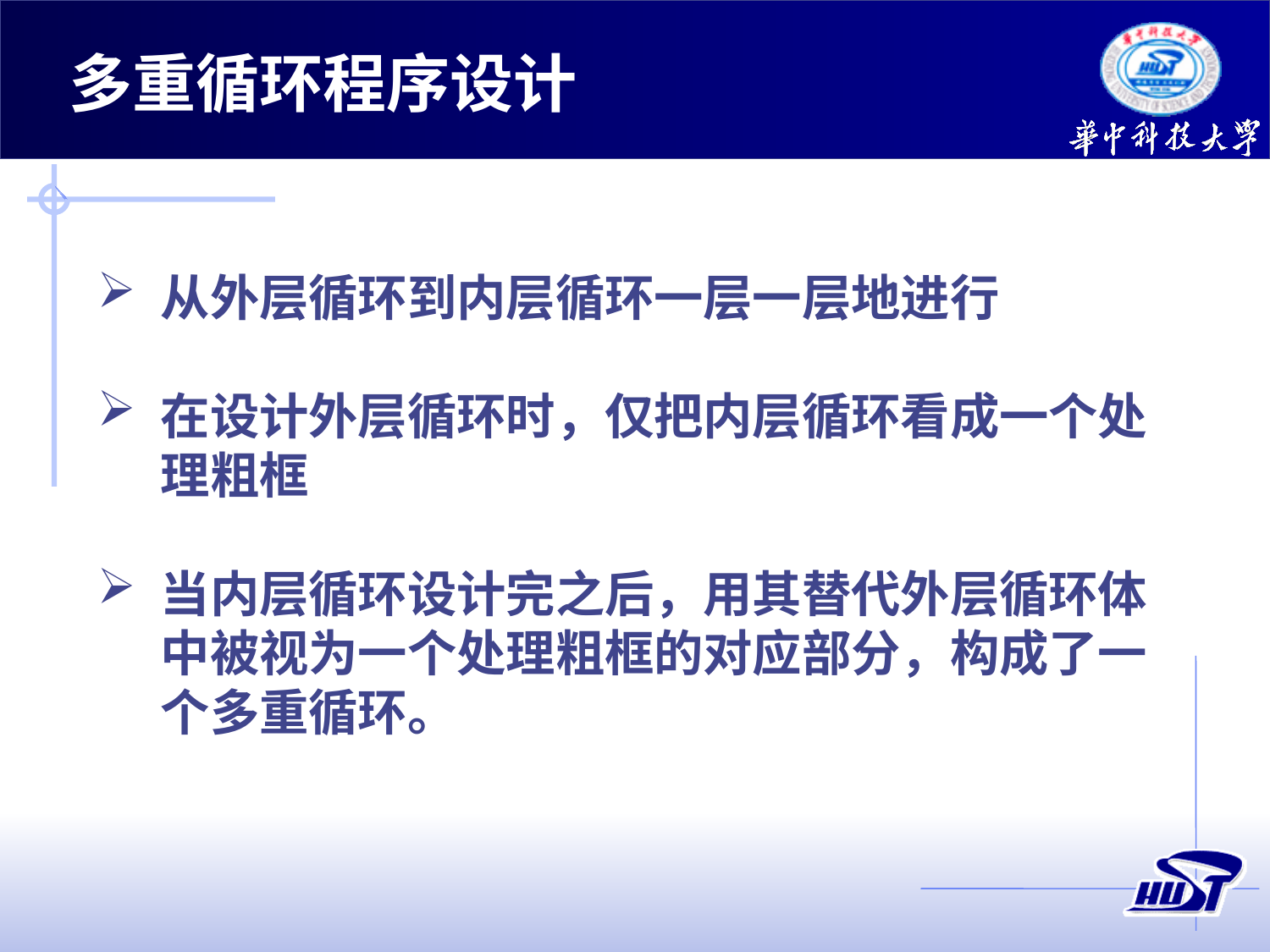

多重循环程序设计
从外层循环到内层循环一层一层地进行

在设计外层循环时，仅把内层循环看成一个处理粗框

当内层循环设计完之后，用其替代外层循环体中被视为一个处理粗框的对应部分，构成了一个多重循环。